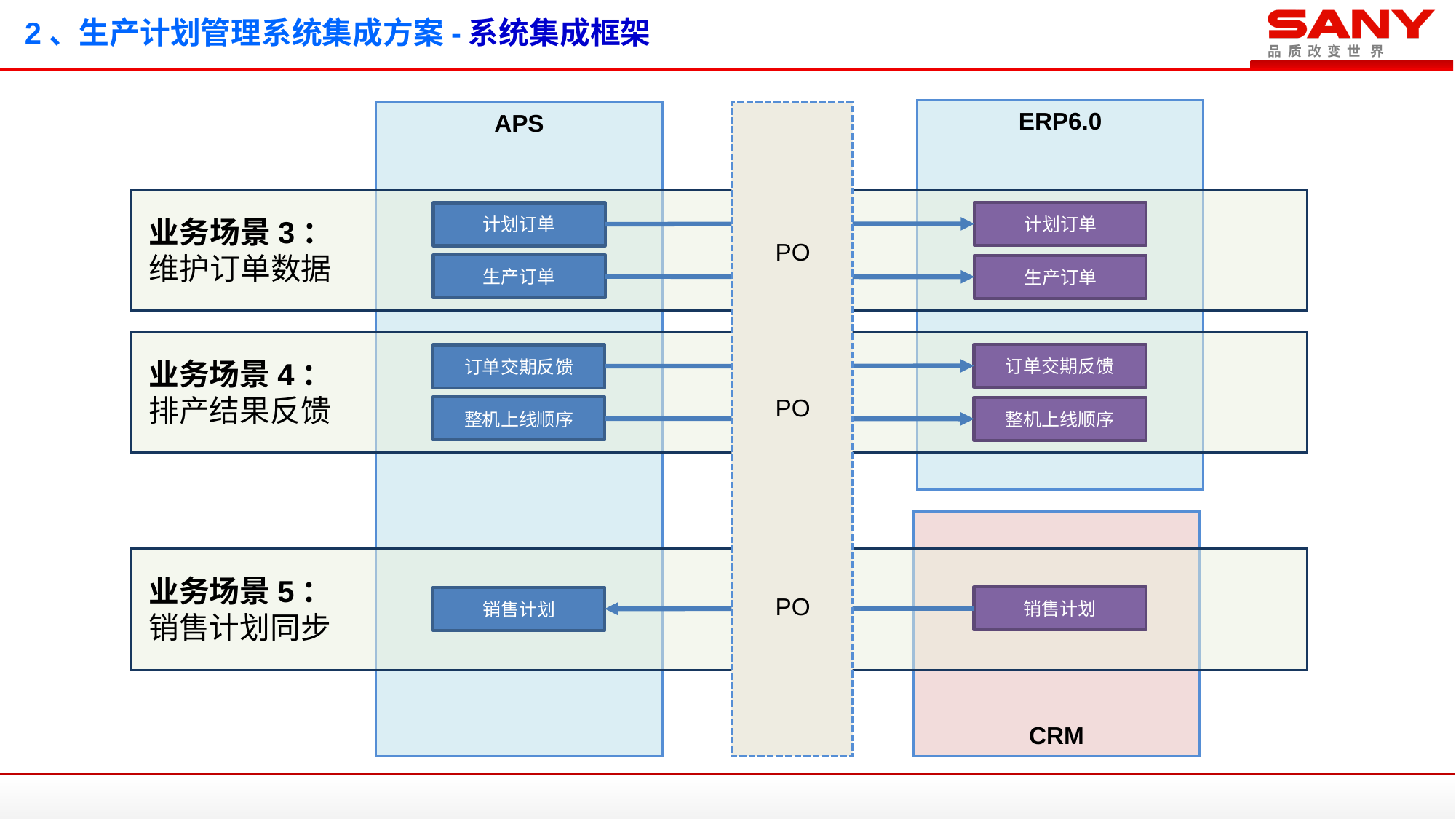

# 2、生产计划管理系统集成方案-系统集成框架
ERP6.0
APS

计划订单
计划订单
业务场景3：
维护订单数据
PO
生产订单
生产订单

订单交期反馈
订单交期反馈
业务场景4：
排产结果反馈
PO
整机上线顺序
整机上线顺序

CRM

业务场景5：
销售计划同步
PO
销售计划
销售计划